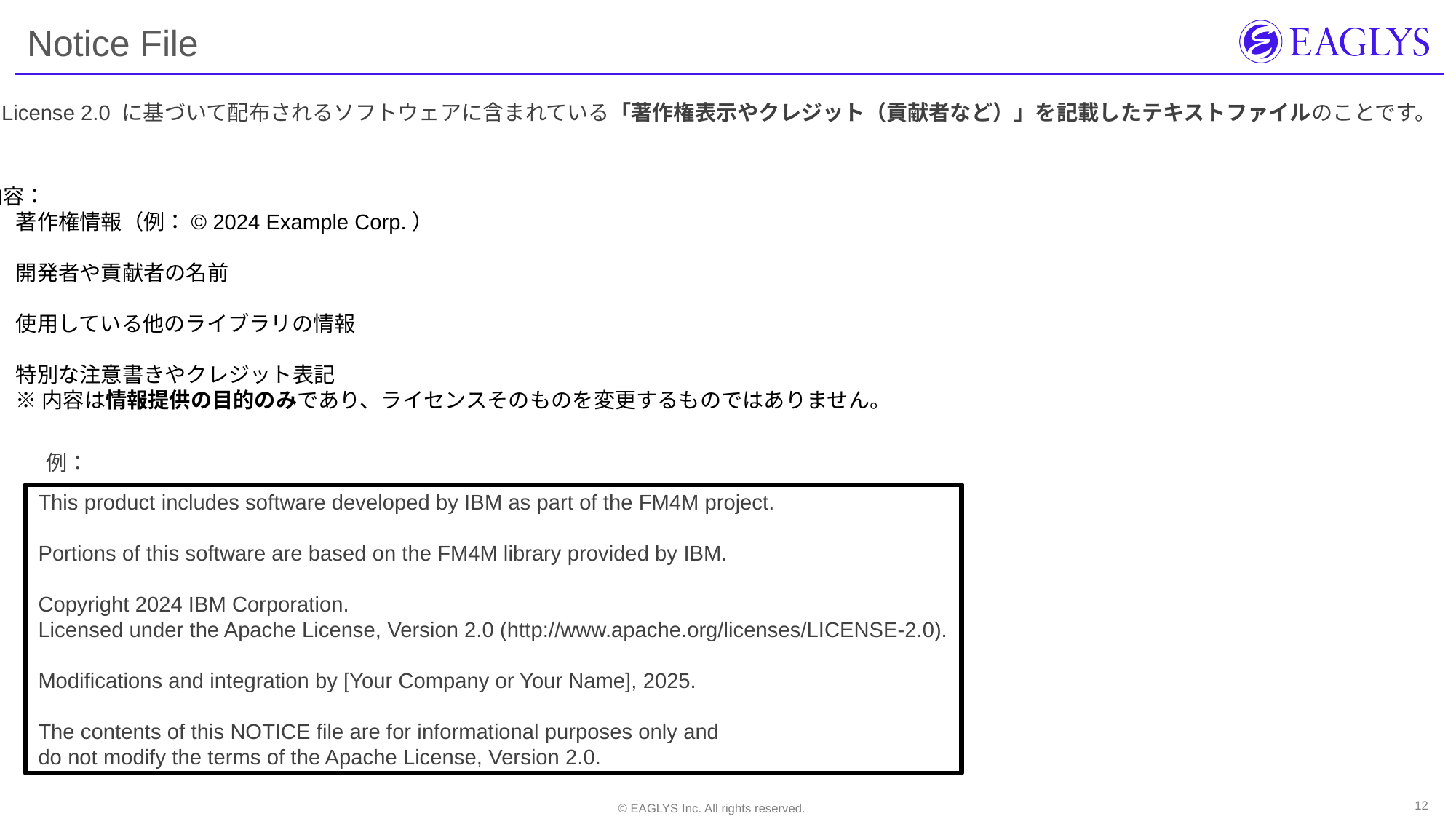

# Notice File
Apache License 2.0 に基づいて配布されるソフトウェアに含まれている「著作権表示やクレジット（貢献者など）」を記載したテキストファイルのことです。
内容：
著作権情報（例：© 2024 Example Corp.）

開発者や貢献者の名前

使用している他のライブラリの情報

特別な注意書きやクレジット表記
※ 内容は情報提供の目的のみであり、ライセンスそのものを変更するものではありません。
例：
This product includes software developed by IBM as part of the FM4M project.

Portions of this software are based on the FM4M library provided by IBM.

Copyright 2024 IBM Corporation.
Licensed under the Apache License, Version 2.0 (http://www.apache.org/licenses/LICENSE-2.0).

Modifications and integration by [Your Company or Your Name], 2025.

The contents of this NOTICE file are for informational purposes only and
do not modify the terms of the Apache License, Version 2.0.
12